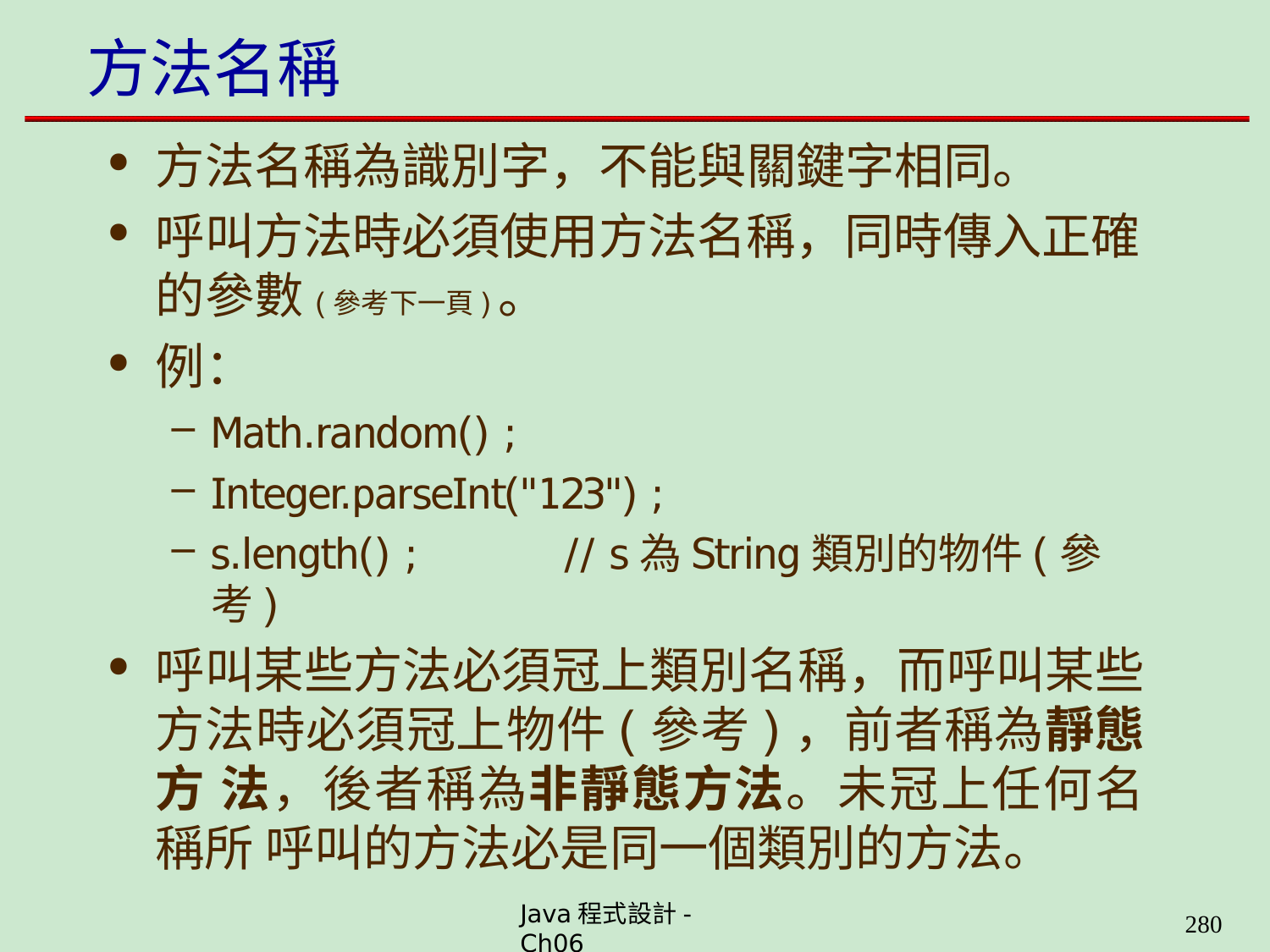

# 方法名稱
方法名稱為識別字，不能與關鍵字相同。
呼叫方法時必須使用方法名稱，同時傳入正確 的參數(參考下一頁)。
例：
Math.random() ;
Integer.parseInt("123") ;
s.length() ;	// s為String類別的物件(參考)
呼叫某些方法必須冠上類別名稱，而呼叫某些 方法時必須冠上物件(參考)，前者稱為靜態方 法，後者稱為非靜態方法。未冠上任何名稱所 呼叫的方法必是同一個類別的方法。
Java程式設計-Ch06
280